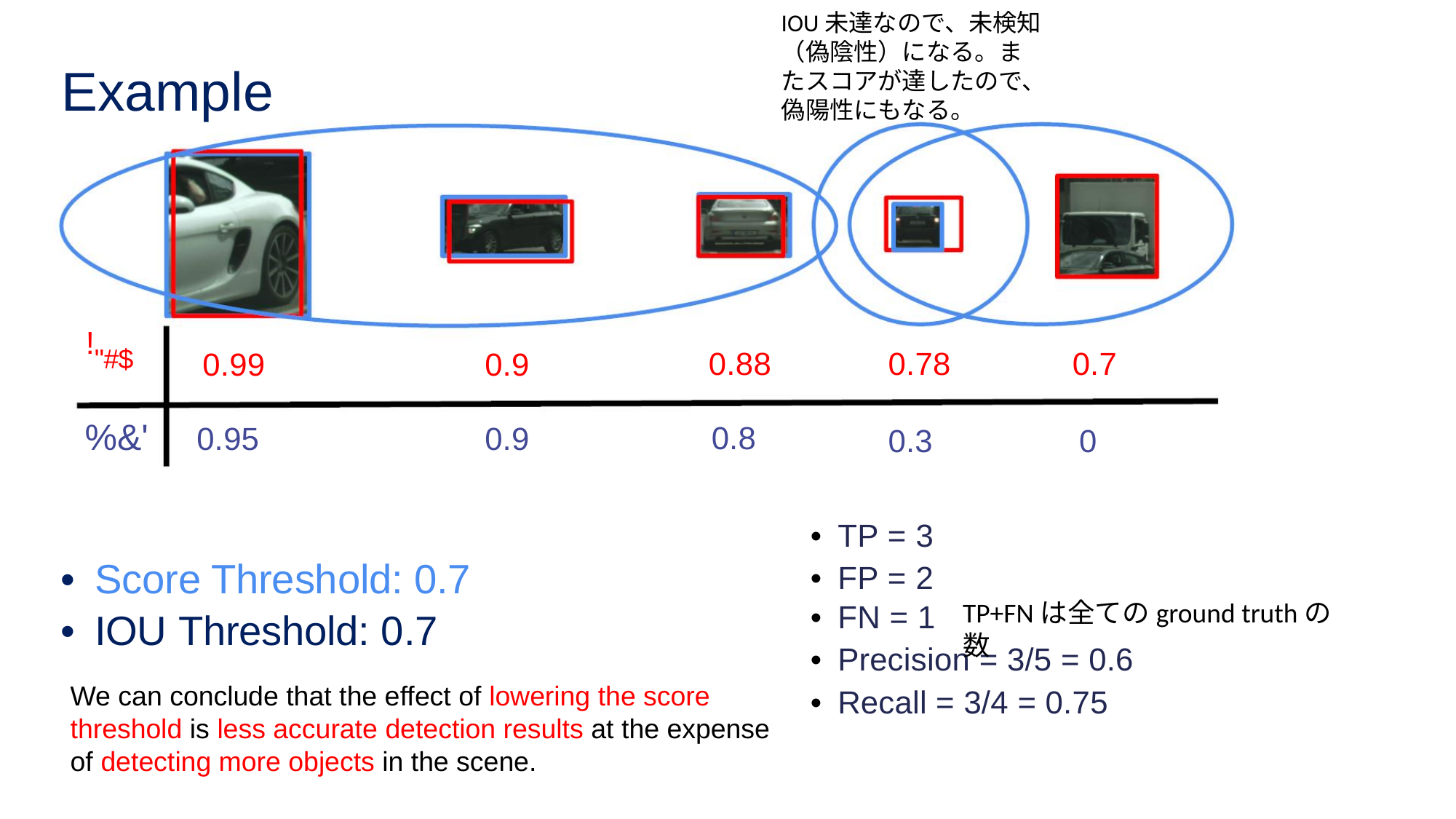

IOU未達なので、未検知（偽陰性）になる。またスコアが達したので、偽陽性にもなる。
Example
!"#$
0.88
0.8
0.78
0.3
0.7
0
0.99
0.9
0.9
%&' 0.95
• TP = 3
• Score Threshold: 0.7
• IOU Threshold: 0.7
• FP = 2
• FN = 1
• Precision = 3/5 = 0.6
• Recall = 3/4 = 0.75
TP+FNは全てのground truthの数
We can conclude that the effect of lowering the score threshold is less accurate detection results at the expense of detecting more objects in the scene.